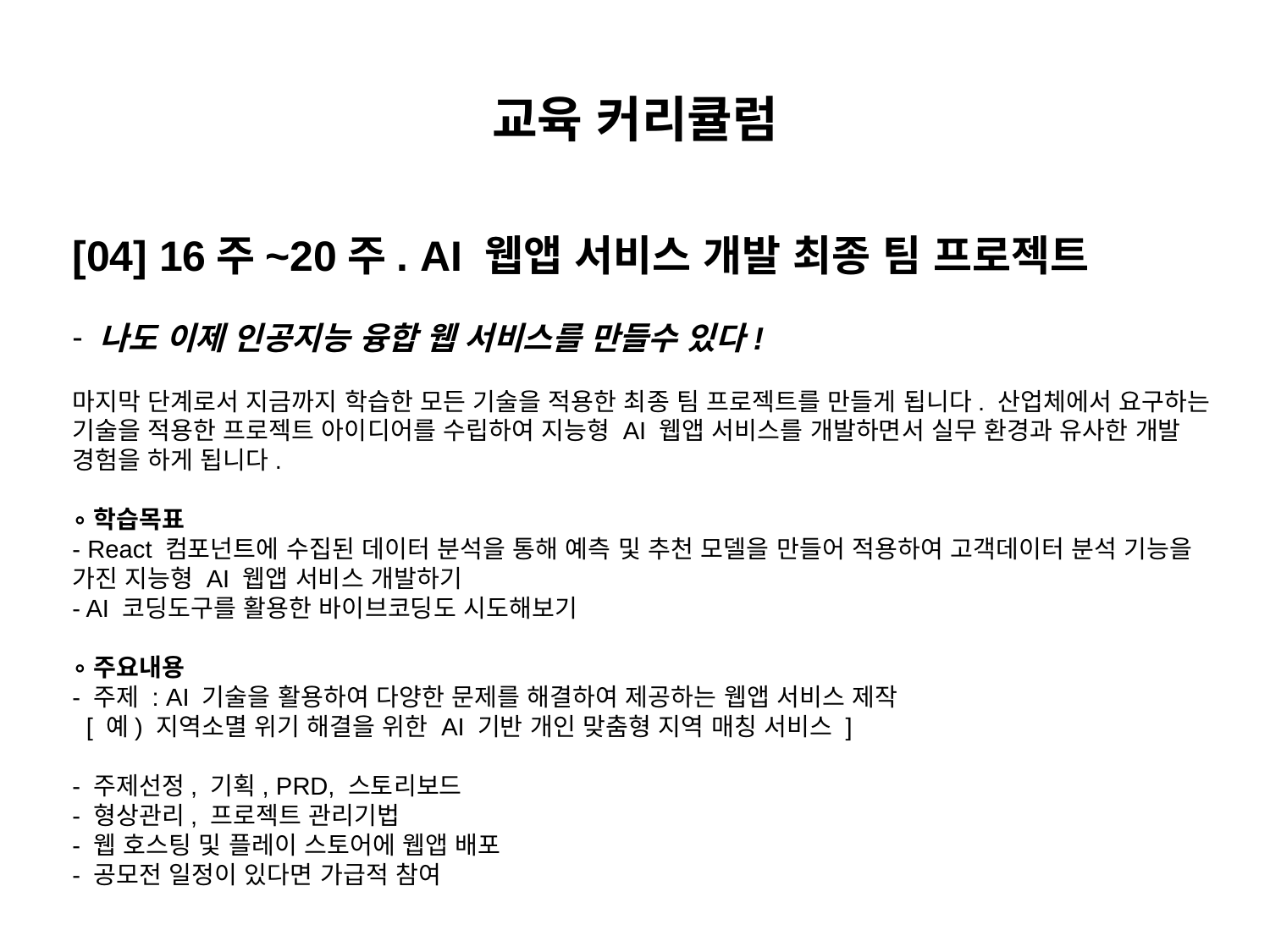

# 교육 커리큘럼
[04] 16주~20주. AI 웹앱 서비스 개발 최종 팀 프로젝트

 나도 이제 인공지능 융합 웹 서비스를 만들수 있다!

마지막 단계로서 지금까지 학습한 모든 기술을 적용한 최종 팀 프로젝트를 만들게 됩니다. 산업체에서 요구하는 기술을 적용한 프로젝트 아이디어를 수립하여 지능형 AI 웹앱 서비스를 개발하면서 실무 환경과 유사한 개발 경험을 하게 됩니다.

∘학습목표
- React 컴포넌트에 수집된 데이터 분석을 통해 예측 및 추천 모델을 만들어 적용하여 고객데이터 분석 기능을 가진 지능형 AI 웹앱 서비스 개발하기
- AI 코딩도구를 활용한 바이브코딩도 시도해보기

∘주요내용
- 주제 : AI 기술을 활용하여 다양한 문제를 해결하여 제공하는 웹앱 서비스 제작
  [ 예) 지역소멸 위기 해결을 위한 AI 기반 개인 맞춤형 지역 매칭 서비스 ]

- 주제선정, 기획, PRD, 스토리보드
- 형상관리, 프로젝트 관리기법
- 웹 호스팅 및 플레이 스토어에 웹앱 배포
- 공모전 일정이 있다면 가급적 참여